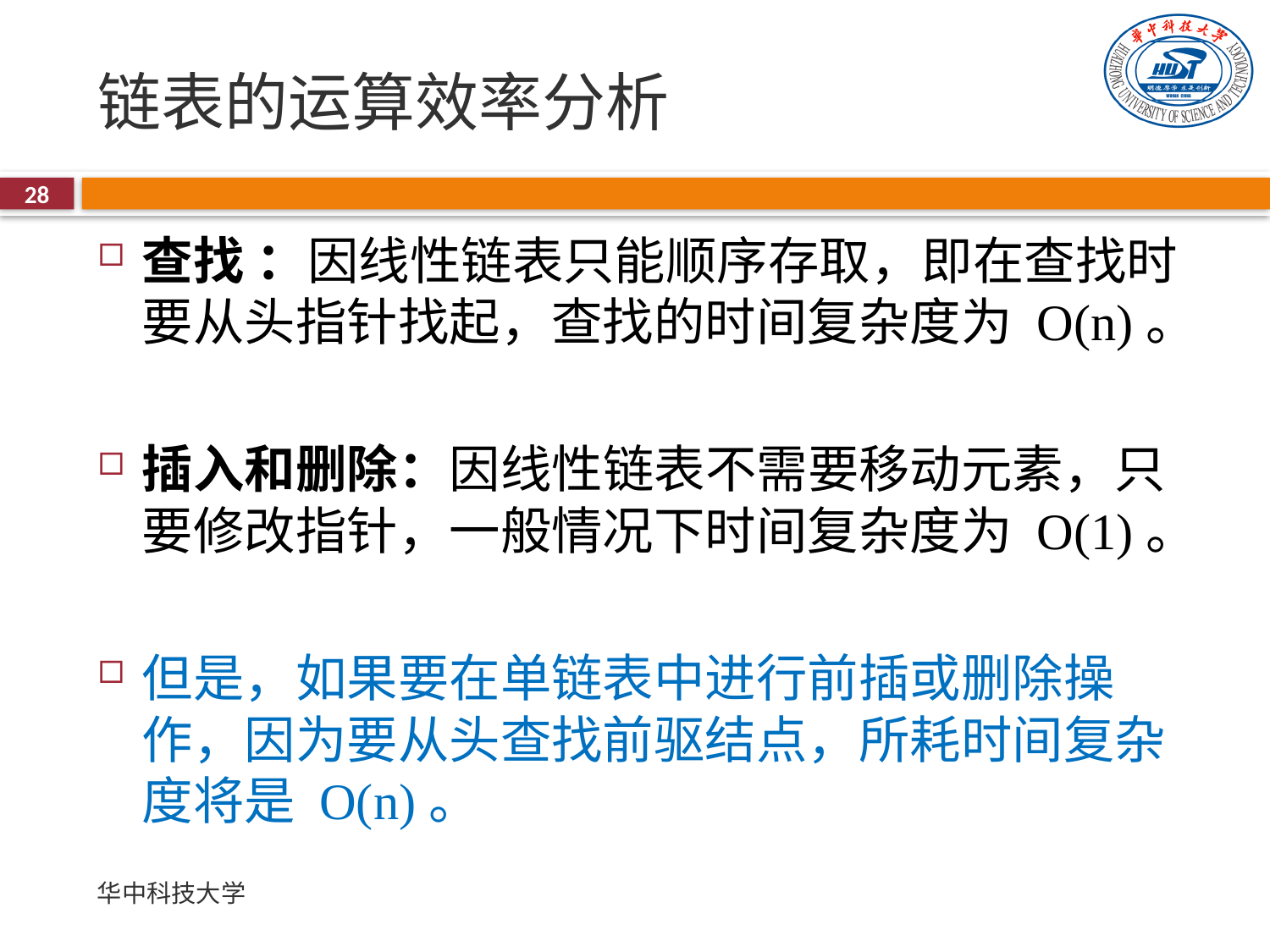

# 链表的运算效率分析
28
查找 ：因线性链表只能顺序存取，即在查找时要从头指针找起，查找的时间复杂度为 O(n)。

插入和删除：因线性链表不需要移动元素，只要修改指针，一般情况下时间复杂度为 O(1)。

但是，如果要在单链表中进行前插或删除操作，因为要从头查找前驱结点，所耗时间复杂度将是 O(n)。

华中科技大学